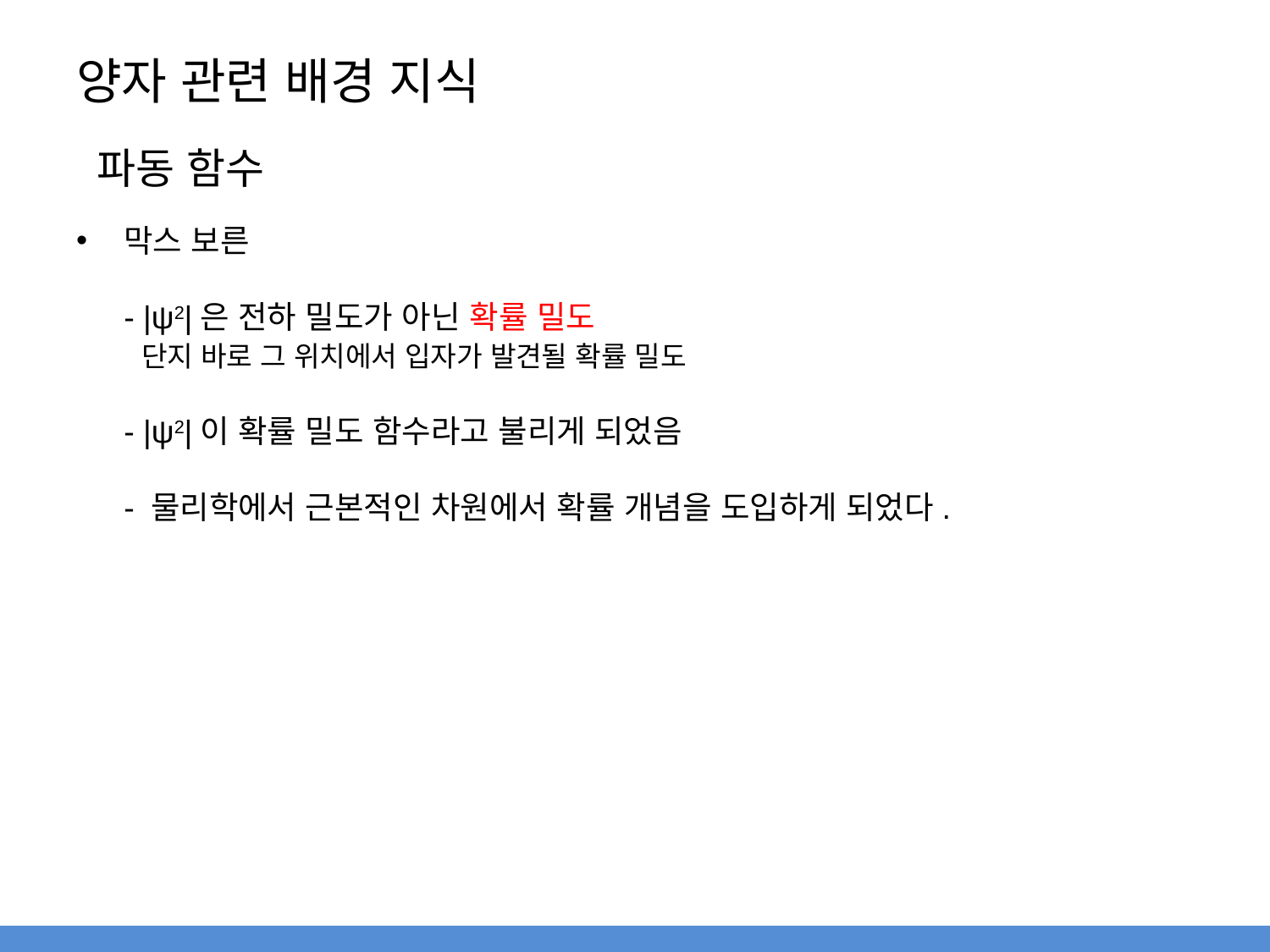

# 양자 관련 배경 지식

파동 함수
막스 보른
- |ψ2|은 전하 밀도가 아닌 확률 밀도
  단지 바로 그 위치에서 입자가 발견될 확률 밀도
- |ψ2|이 확률 밀도 함수라고 불리게 되었음
- 물리학에서 근본적인 차원에서 확률 개념을 도입하게 되었다.